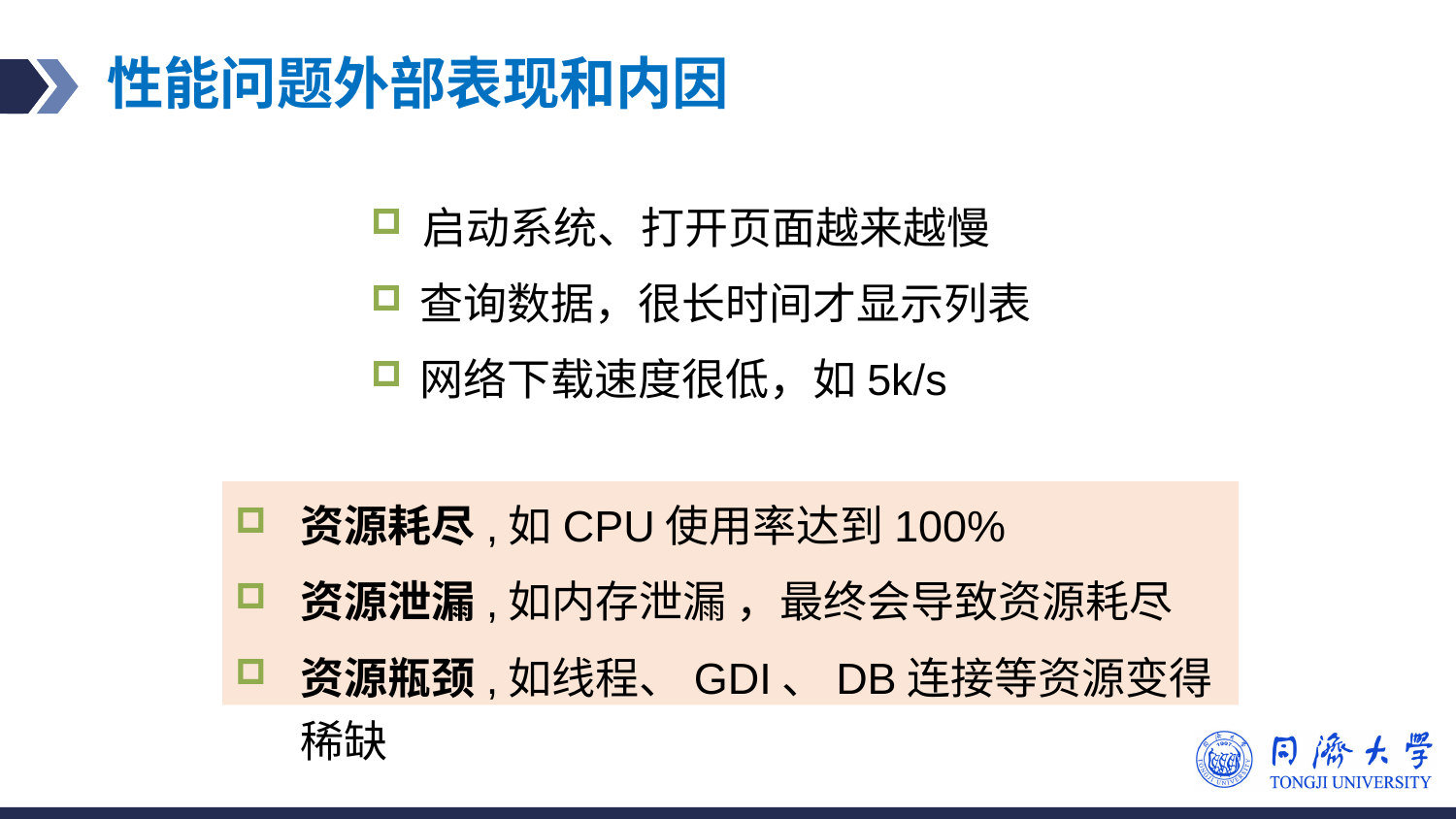

# 性能问题外部表现和内因
启动系统、打开页面越来越慢
查询数据，很长时间才显示列表
网络下载速度很低，如5k/s
资源耗尽,如CPU使用率达到100%
资源泄漏,如内存泄漏 ，最终会导致资源耗尽
资源瓶颈,如线程、GDI、DB连接等资源变得稀缺